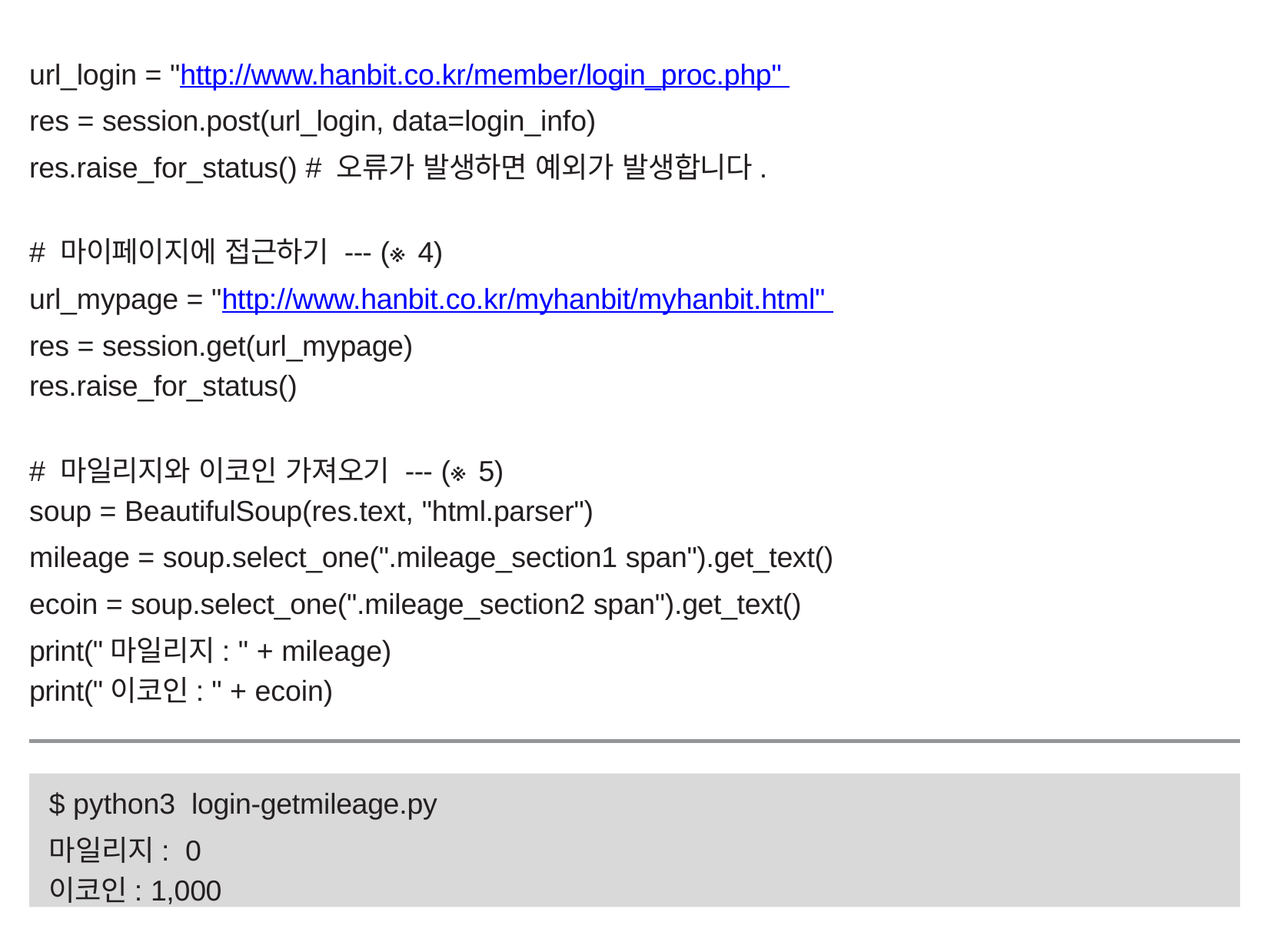

url_login = "http://www.hanbit.co.kr/member/login_proc.php"
res = session.post(url_login, data=login_info)
res.raise_for_status() # 오류가 발생하면 예외가 발생합니다.

# 마이페이지에 접근하기 --- (※4)
url_mypage = "http://www.hanbit.co.kr/myhanbit/myhanbit.html"
res = session.get(url_mypage)
res.raise_for_status()

# 마일리지와 이코인 가져오기 --- (※5)
soup = BeautifulSoup(res.text, "html.parser")
mileage = soup.select_one(".mileage_section1 span").get_text()
ecoin = soup.select_one(".mileage_section2 span").get_text()
print("마일리지: " + mileage)
print("이코인: " + ecoin)

$ python3  login-getmileage.py
마일리지:  0
이코인: 1,000